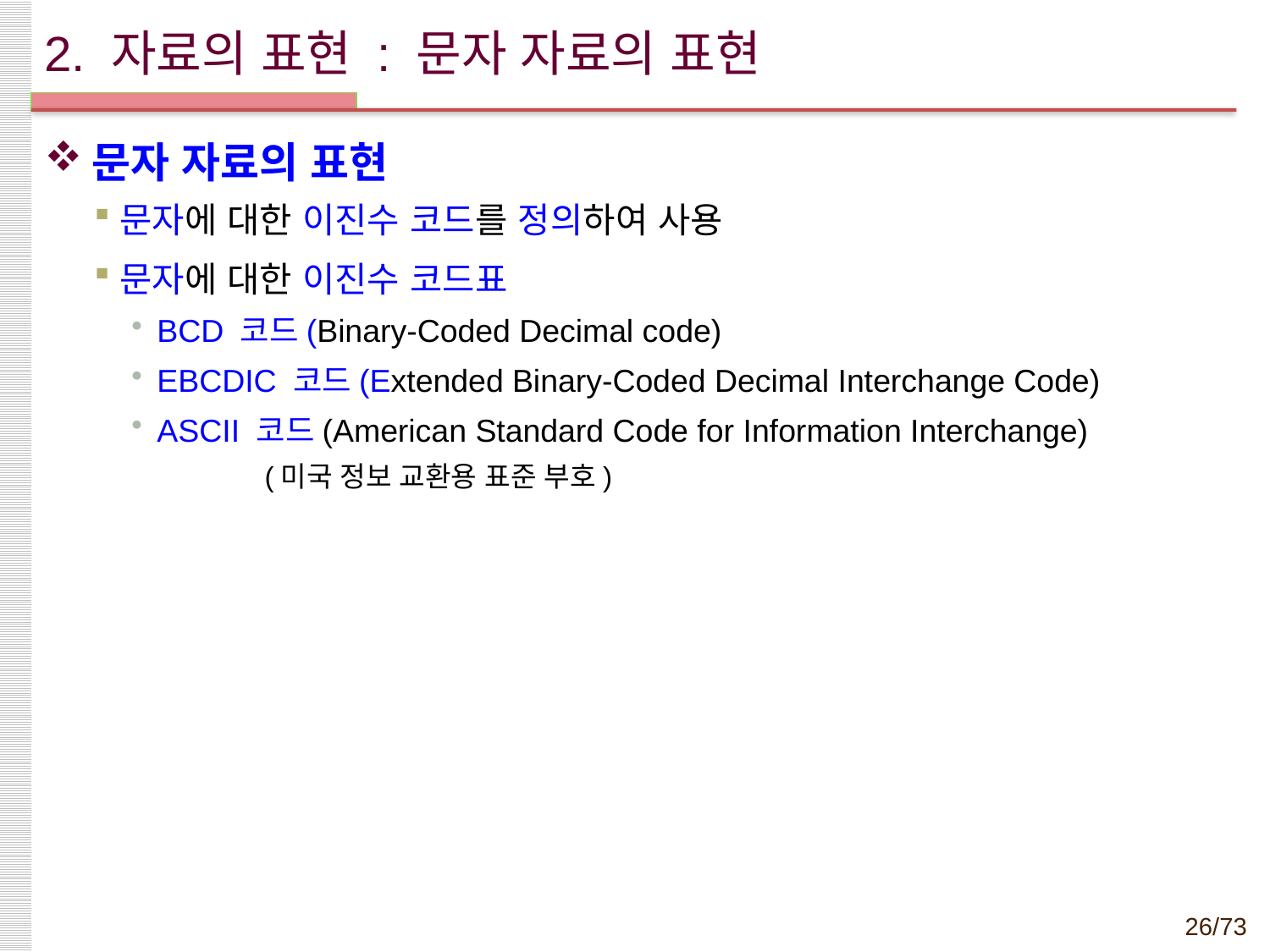

# 2. 자료의 표현 : 문자 자료의 표현
문자 자료의 표현
문자에 대한 이진수 코드를 정의하여 사용
문자에 대한 이진수 코드표
BCD 코드(Binary-Coded Decimal code)
EBCDIC 코드(Extended Binary-Coded Decimal Interchange Code)
ASCII 코드(American Standard Code for Information Interchange)
                 (미국 정보 교환용 표준 부호)